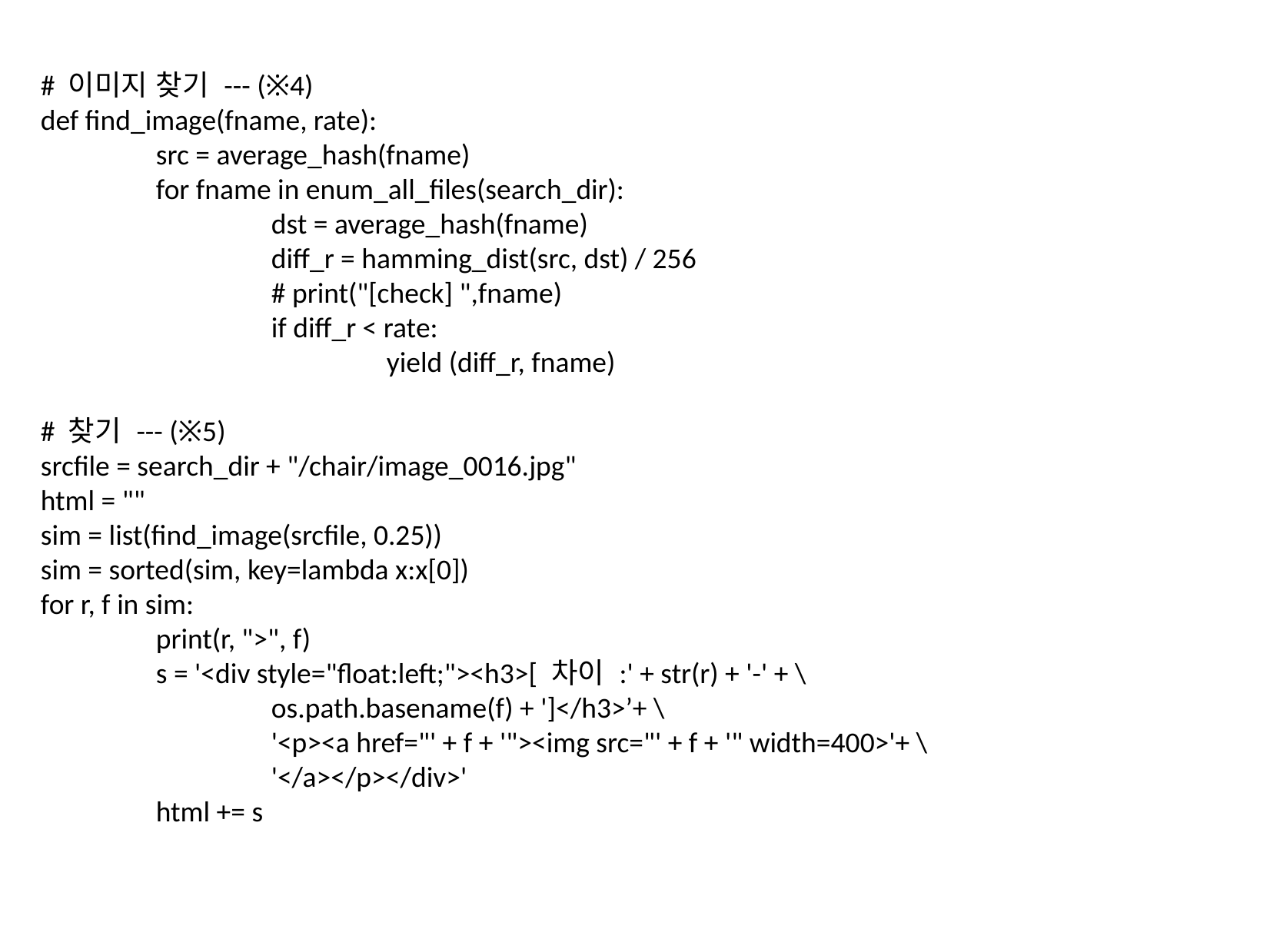

# 이미지 찾기 --- (※4)
def find_image(fname, rate):
	src = average_hash(fname)
	for fname in enum_all_files(search_dir):
		dst = average_hash(fname)
		diff_r = hamming_dist(src, dst) / 256
		# print("[check] ",fname)
		if diff_r < rate:
			yield (diff_r, fname)

# 찾기 --- (※5)
srcfile = search_dir + "/chair/image_0016.jpg"
html = ""
sim = list(find_image(srcfile, 0.25))
sim = sorted(sim, key=lambda x:x[0])
for r, f in sim:
	print(r, ">", f)
	s = '<div style="float:left;"><h3>[ 차이 :' + str(r) + '-' + \
		os.path.basename(f) + ']</h3>’+ \
		'<p><a href="' + f + '"><img src="' + f + '" width=400>'+ \
		'</a></p></div>'
	html += s